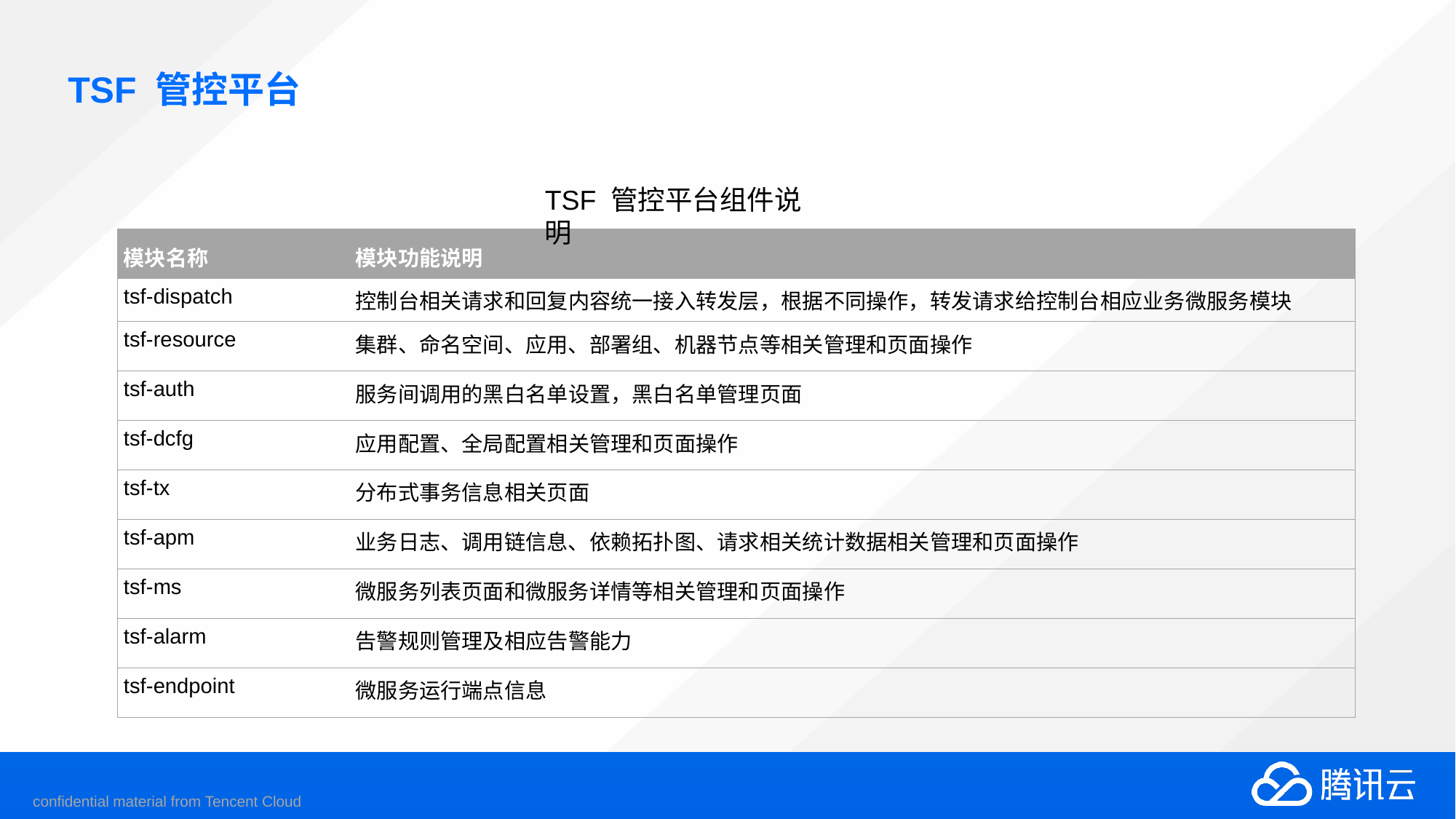

# TSF 管控平台
TSF 管控平台组件说明
| 模块名称 | 模块功能说明 |
| --- | --- |
| tsf-dispatch | 控制台相关请求和回复内容统一接入转发层，根据不同操作，转发请求给控制台相应业务微服务模块 |
| tsf-resource | 集群、命名空间、应用、部署组、机器节点等相关管理和页面操作 |
| tsf-auth | 服务间调用的黑白名单设置，黑白名单管理页面 |
| tsf-dcfg | 应用配置、全局配置相关管理和页面操作 |
| tsf-tx | 分布式事务信息相关页面 |
| tsf-apm | 业务日志、调用链信息、依赖拓扑图、请求相关统计数据相关管理和页面操作 |
| tsf-ms | 微服务列表页面和微服务详情等相关管理和页面操作 |
| tsf-alarm | 告警规则管理及相应告警能力 |
| tsf-endpoint | 微服务运行端点信息 |